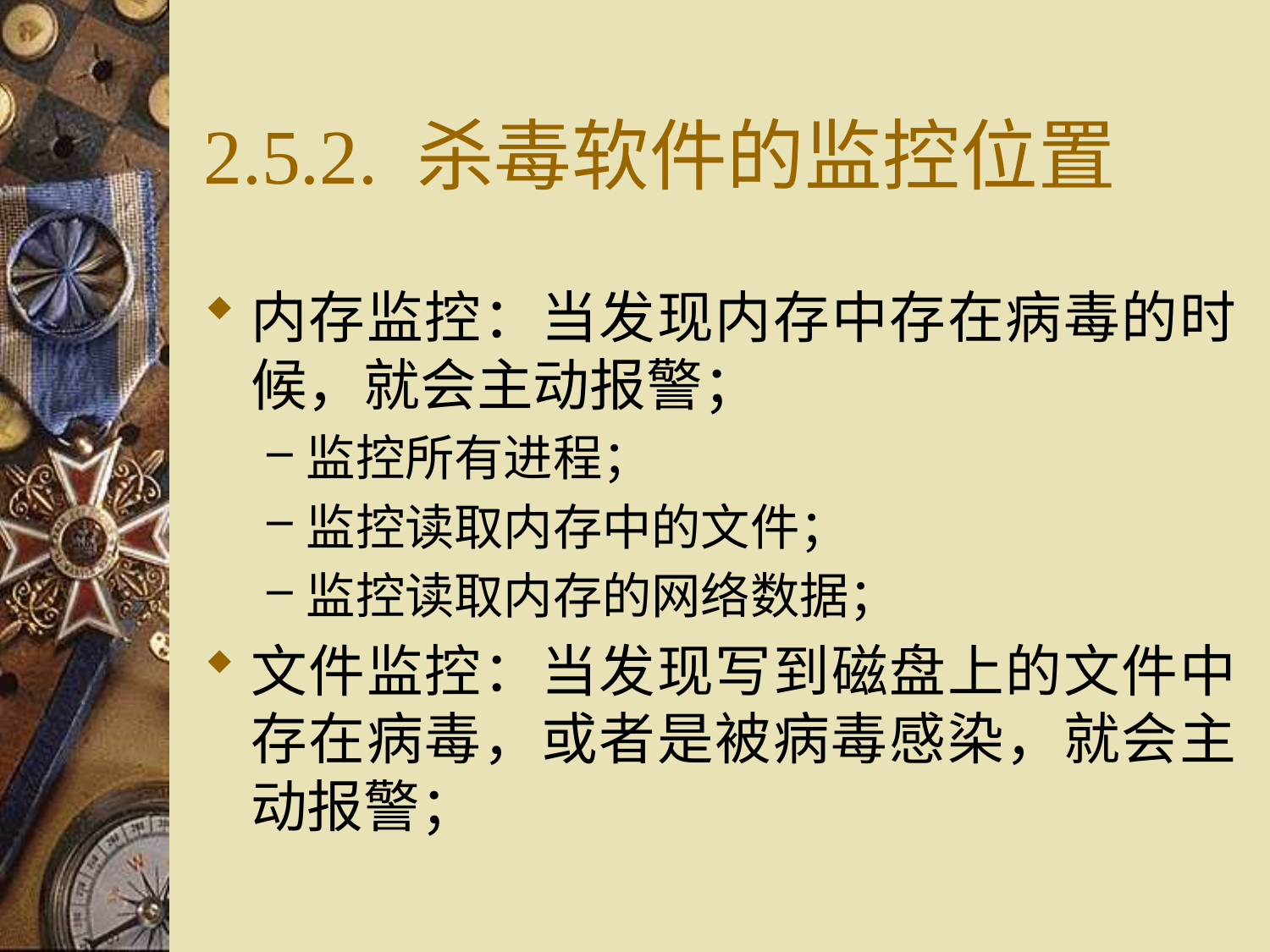

# 2.5.2. 杀毒软件的监控位置
内存监控：当发现内存中存在病毒的时候，就会主动报警；
监控所有进程；
监控读取内存中的文件；
监控读取内存的网络数据；
文件监控：当发现写到磁盘上的文件中存在病毒，或者是被病毒感染，就会主动报警；